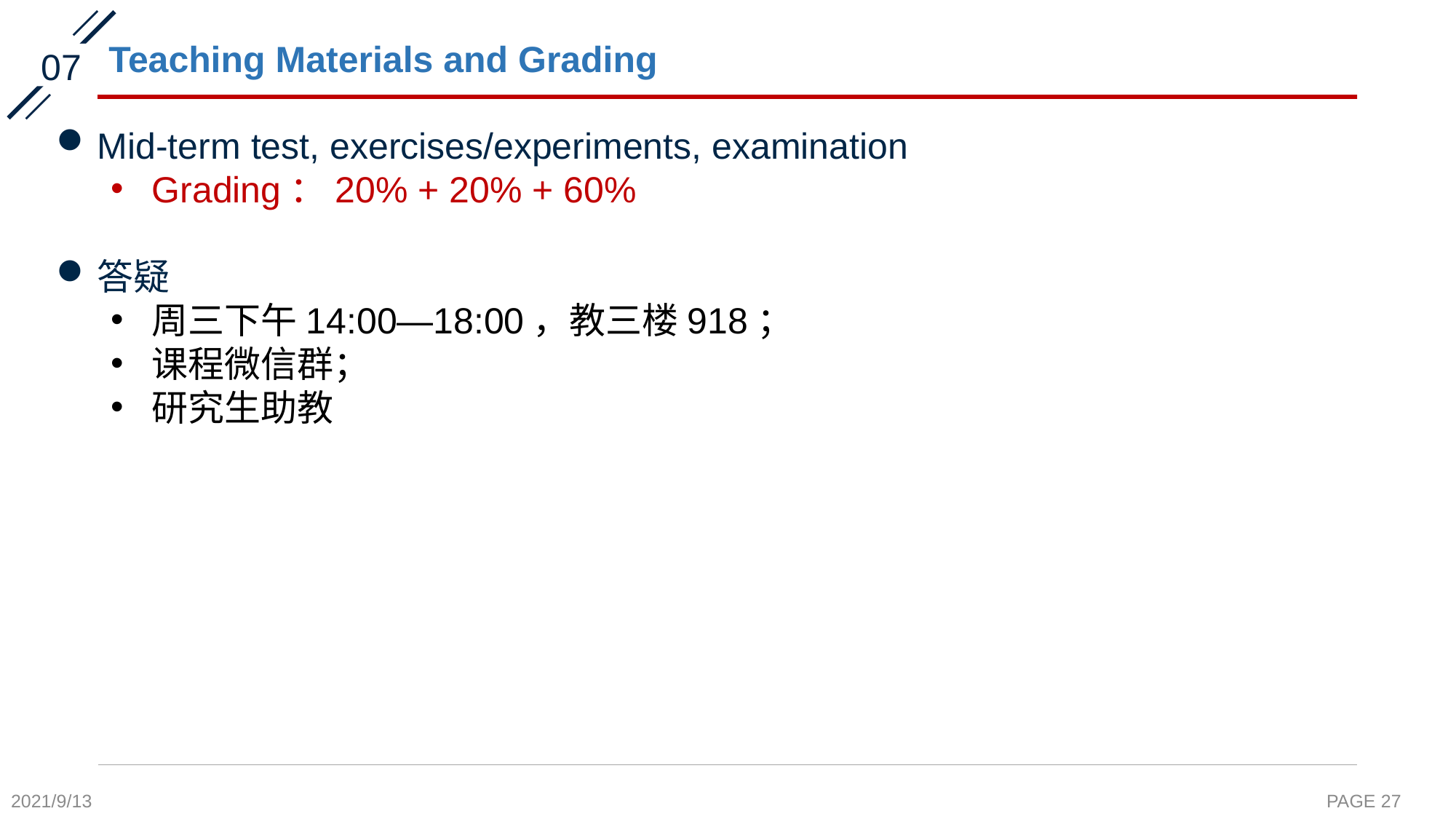

# Teaching Materials and Grading
07
Mid-term test, exercises/experiments, examination
Grading：20% + 20% + 60%

答疑
周三下午14:00—18:00，教三楼918；
课程微信群；
研究生助教
2021/9/13
PAGE 27